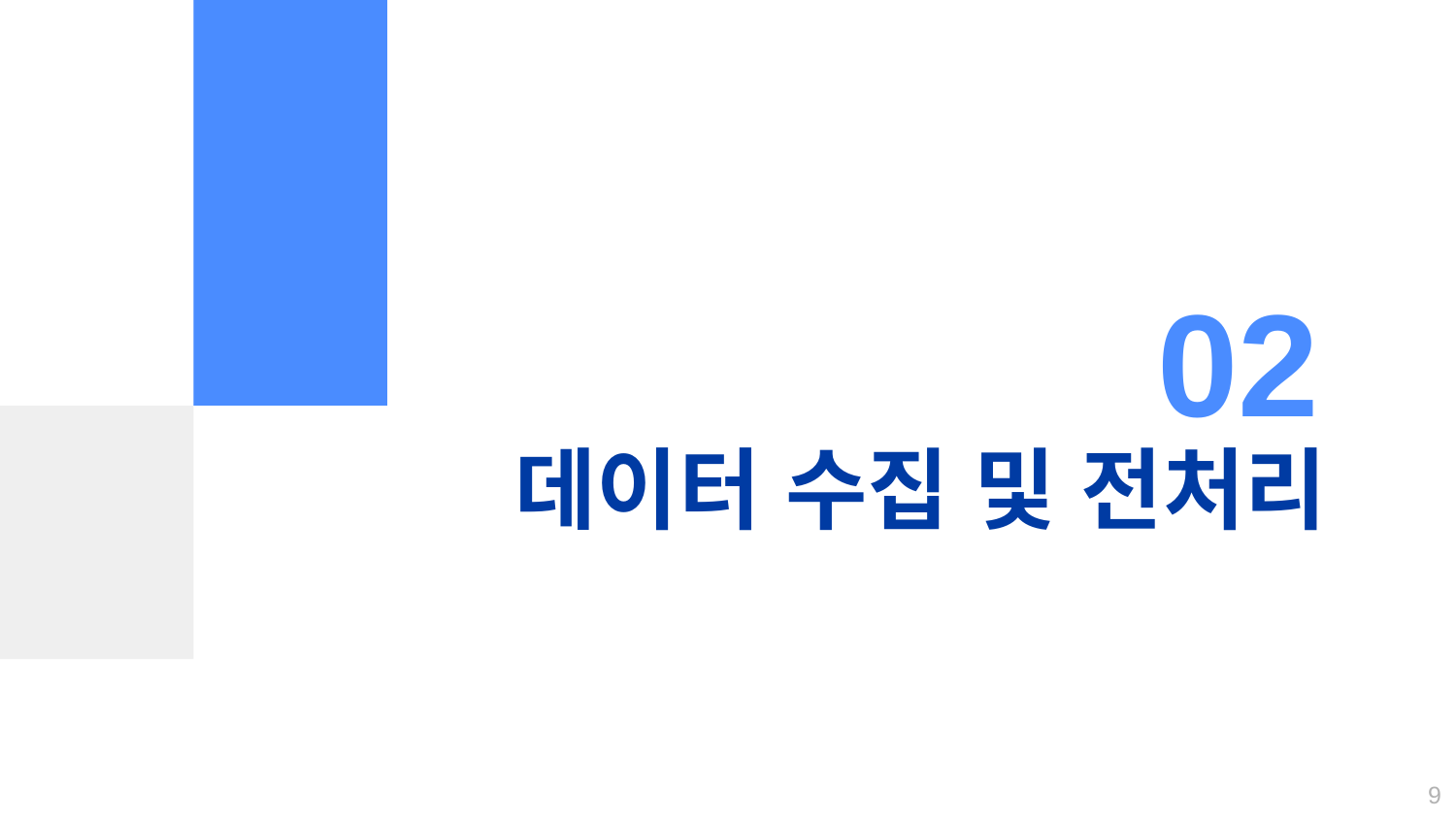

02
# 데이터 수집 및 전처리
9